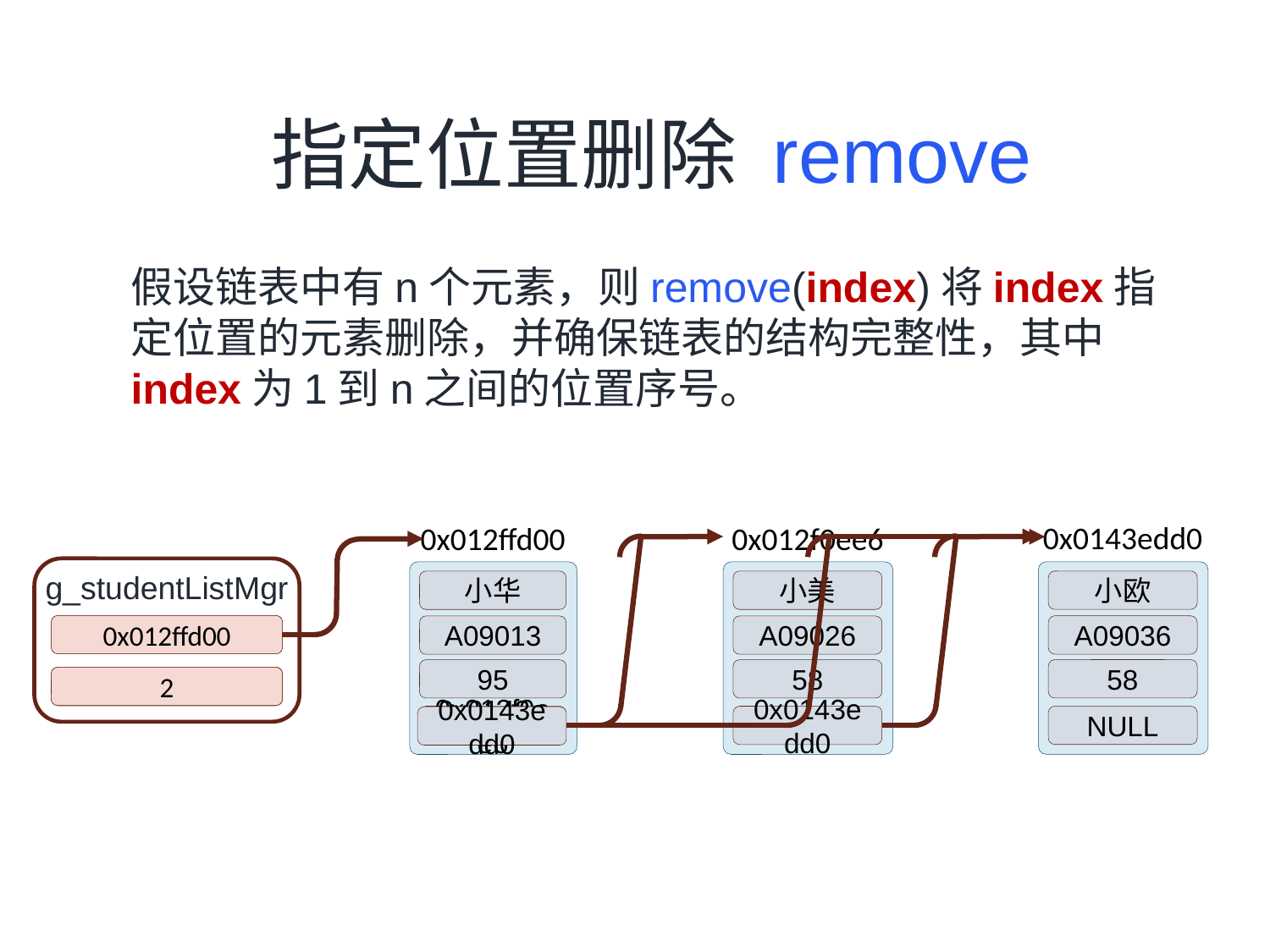

指定位置删除 remove
假设链表中有n个元素，则remove(index)将index指定位置的元素删除，并确保链表的结构完整性，其中index为1到n之间的位置序号。
0x0143edd0

小欧
A09036
58
NULL
0x012ffd00

小华
A09013
95
0x012f0ee6
0x012f0ee6

小美
A09026
58
0x0143edd0

g_studentListMgr
NULL
0

0x012ffd00
2
1

0x0143edd0